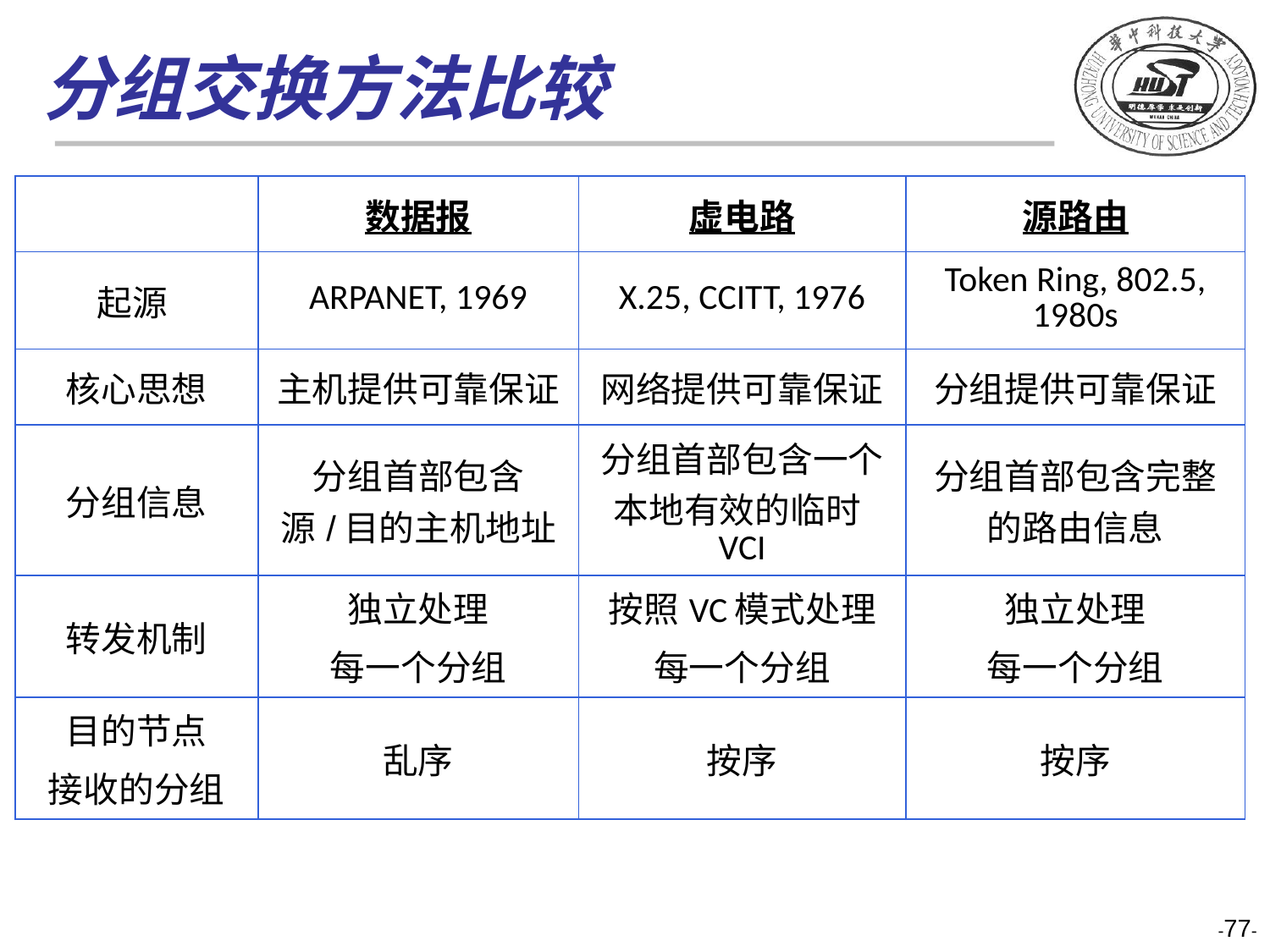

# 分组交换方法比较
|  | 数据报 | 虚电路 | 源路由 |
| --- | --- | --- | --- |
| 起源 | ARPANET, 1969 | X.25, CCITT, 1976 | Token Ring, 802.5, 1980s |
| 核心思想 | 主机提供可靠保证 | 网络提供可靠保证 | 分组提供可靠保证 |
| 分组信息 | 分组首部包含源/目的主机地址 | 分组首部包含一个本地有效的临时VCI | 分组首部包含完整的路由信息 |
| 转发机制 | 独立处理 每一个分组 | 按照VC模式处理 每一个分组 | 独立处理 每一个分组 |
| 目的节点 接收的分组 | 乱序 | 按序 | 按序 |
-77-